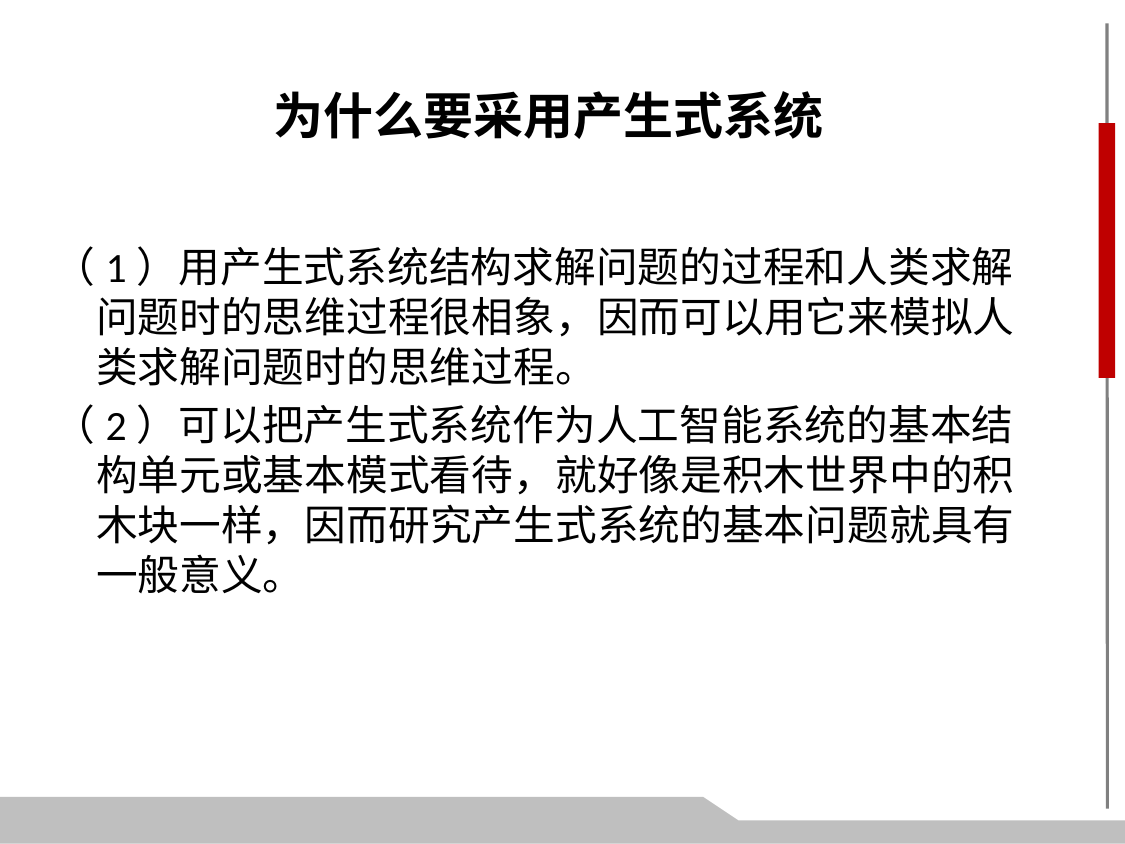

为什么要采用产生式系统
（1）用产生式系统结构求解问题的过程和人类求解问题时的思维过程很相象，因而可以用它来模拟人类求解问题时的思维过程。
（2）可以把产生式系统作为人工智能系统的基本结构单元或基本模式看待，就好像是积木世界中的积木块一样，因而研究产生式系统的基本问题就具有一般意义。